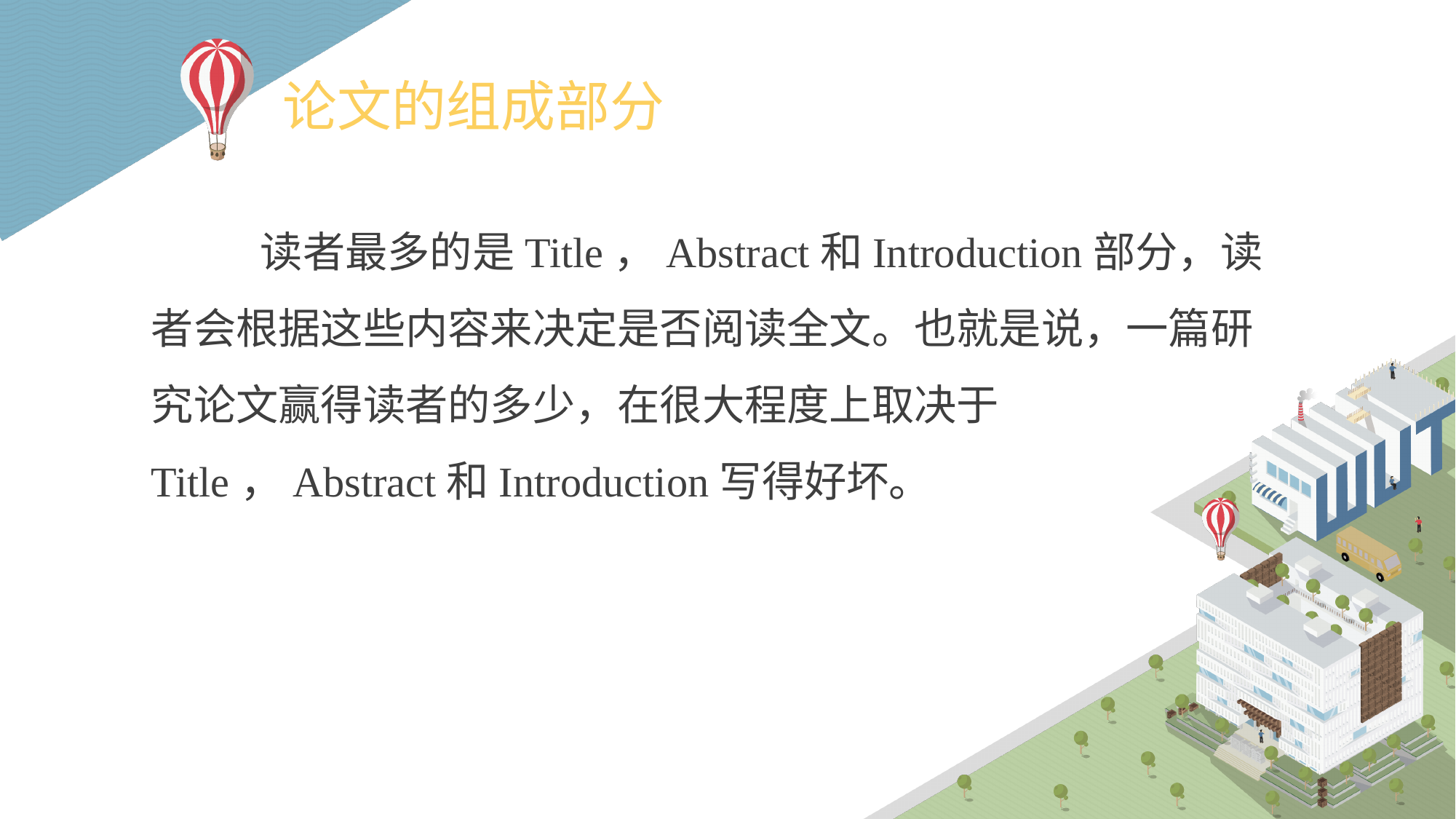

# 论文的组成部分
	读者最多的是Title，Abstract和Introduction部分，读者会根据这些内容来决定是否阅读全文。也就是说，一篇研究论文赢得读者的多少，在很大程度上取决于Title，Abstract和Introduction写得好坏。